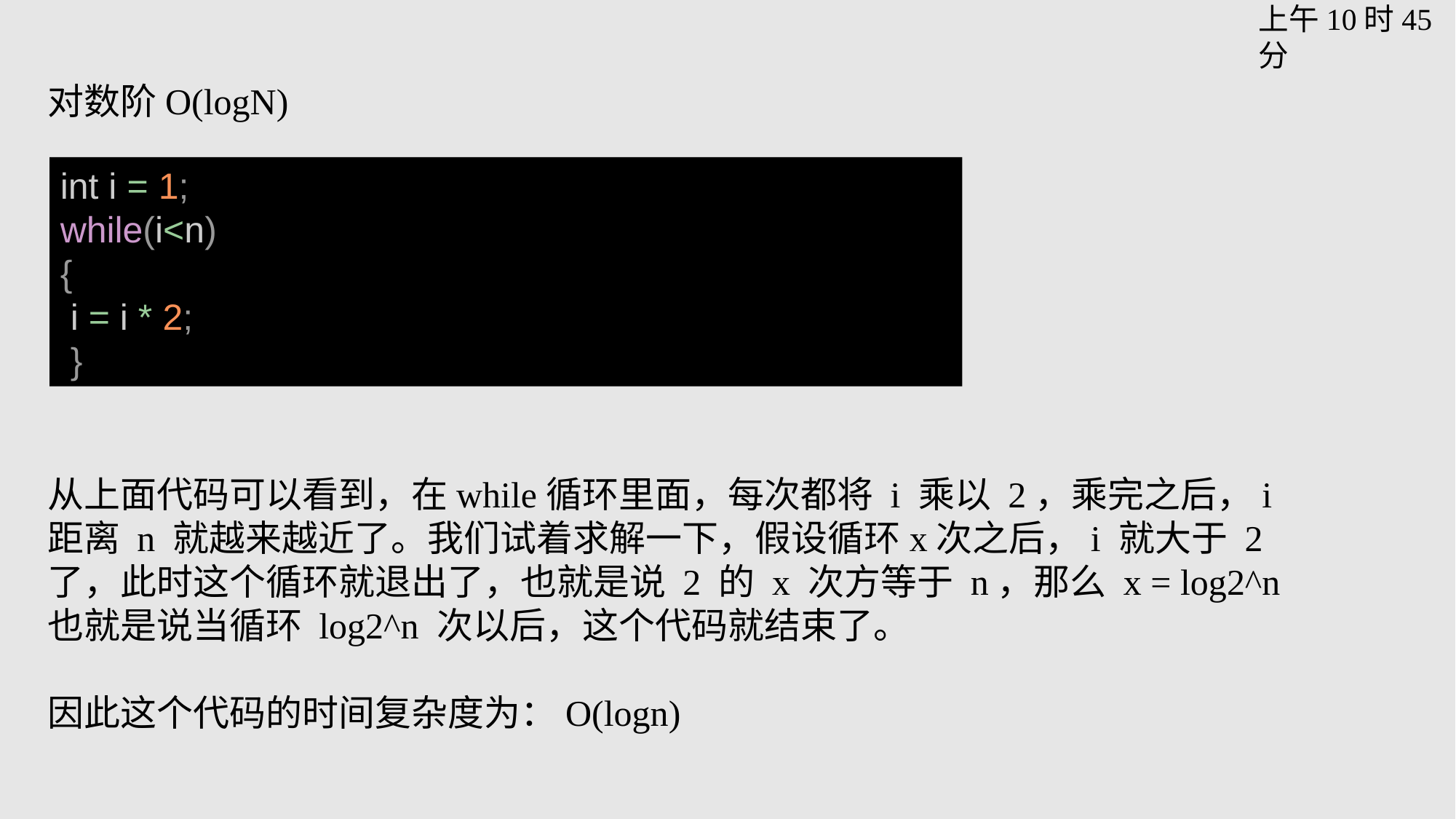

对数阶O(logN)

从上面代码可以看到，在while循环里面，每次都将 i 乘以 2，乘完之后，i 距离 n 就越来越近了。我们试着求解一下，假设循环x次之后，i 就大于 2 了，此时这个循环就退出了，也就是说 2 的 x 次方等于 n，那么 x = log2^n也就是说当循环 log2^n 次以后，这个代码就结束了。

因此这个代码的时间复杂度为：O(logn)
int i = 1;
while(i<n)
{
 i = i * 2;
 }